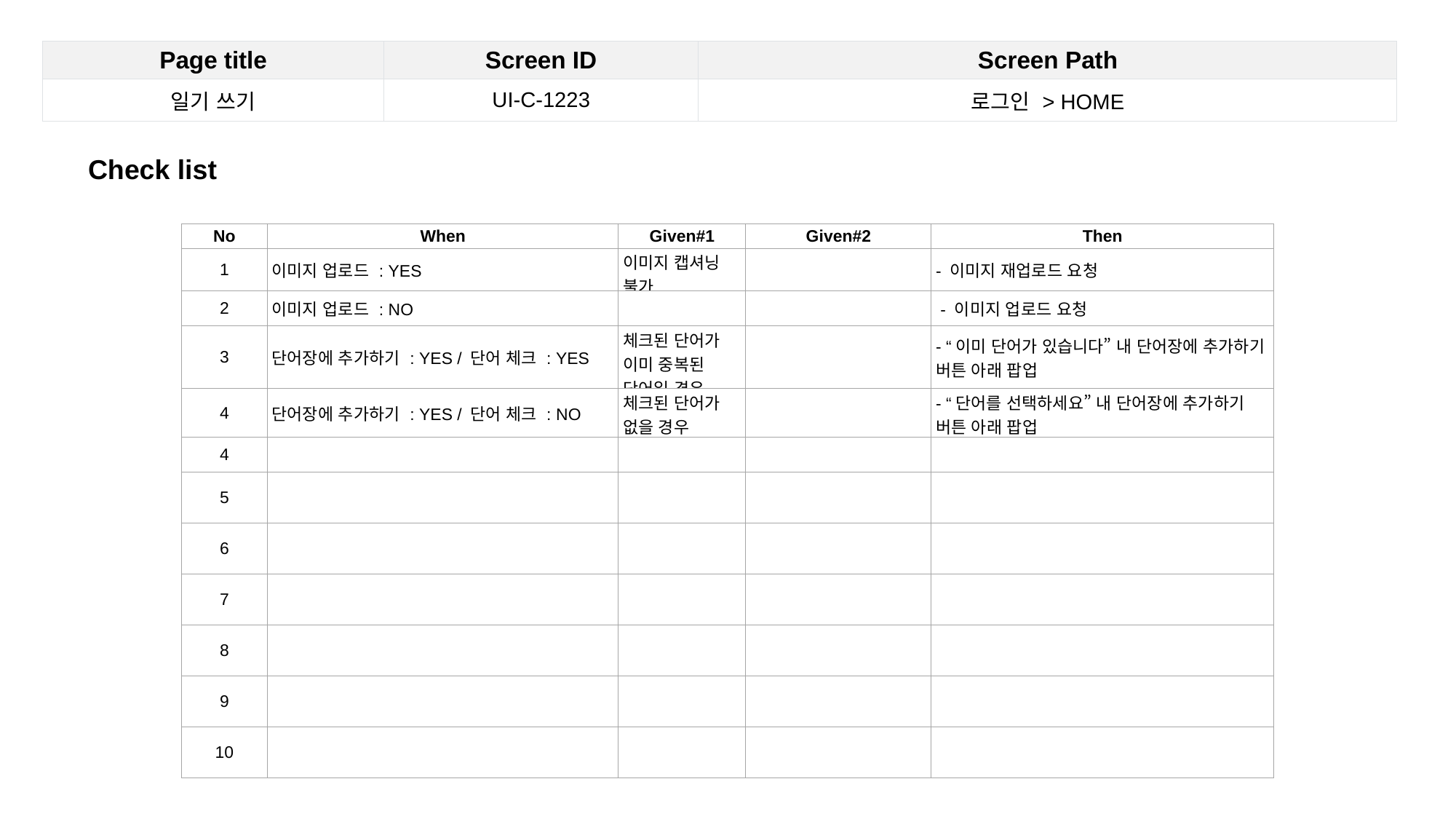

| Page title | Screen ID | Screen Path |
| --- | --- | --- |
| 일기 쓰기 | UI-C-1223 | 로그인 > HOME |
Check list

| No | When | Given#1 | Given#2 | Then |
| --- | --- | --- | --- | --- |
| 1 | 이미지 업로드 : YES | 이미지 캡셔닝 불가 |  | - 이미지 재업로드 요청 |
| 2 | 이미지 업로드 : NO |  |  | - 이미지 업로드 요청 |
| 3 | 단어장에 추가하기 : YES / 단어 체크 : YES | 체크된 단어가 이미 중복된 단어일 경우 |  | - “이미 단어가 있습니다” 내 단어장에 추가하기 버튼 아래 팝업 |
| 4 | 단어장에 추가하기 : YES / 단어 체크 : NO | 체크된 단어가 없을 경우 |  | - “단어를 선택하세요” 내 단어장에 추가하기 버튼 아래 팝업 |
| 4 |  |  |  |  |
| 5 |  |  |  |  |
| 6 |  |  |  |  |
| 7 |  |  |  |  |
| 8 |  |  |  |  |
| 9 |  |  |  |  |
| 10 |  |  |  |  |